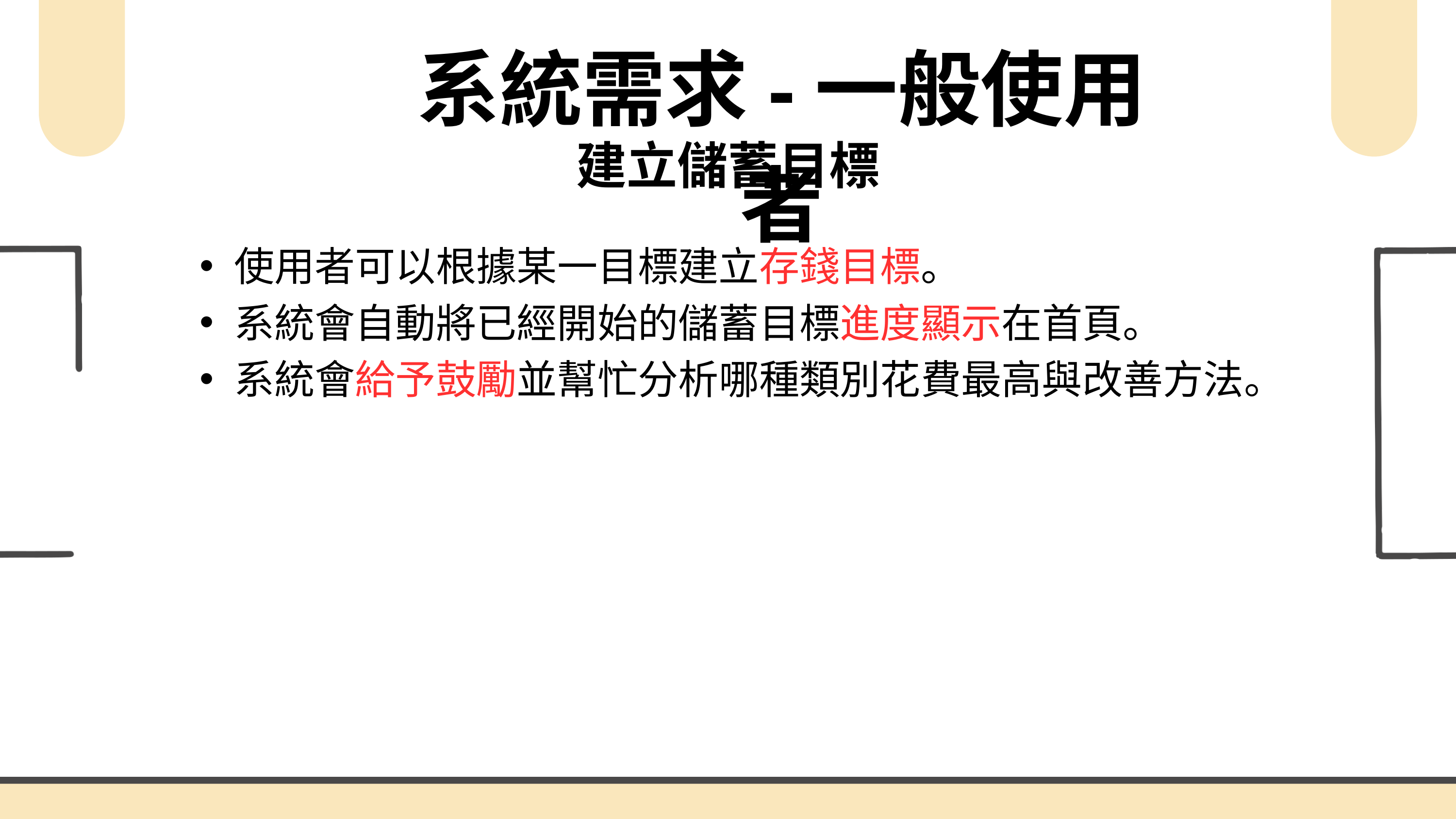

系統需求-一般使用者
建立儲蓄目標
使用者可以根據某一目標建立存錢目標。
系統會自動將已經開始的儲蓄目標進度顯示在首頁。
系統會給予鼓勵並幫忙分析哪種類別花費最高與改善方法。